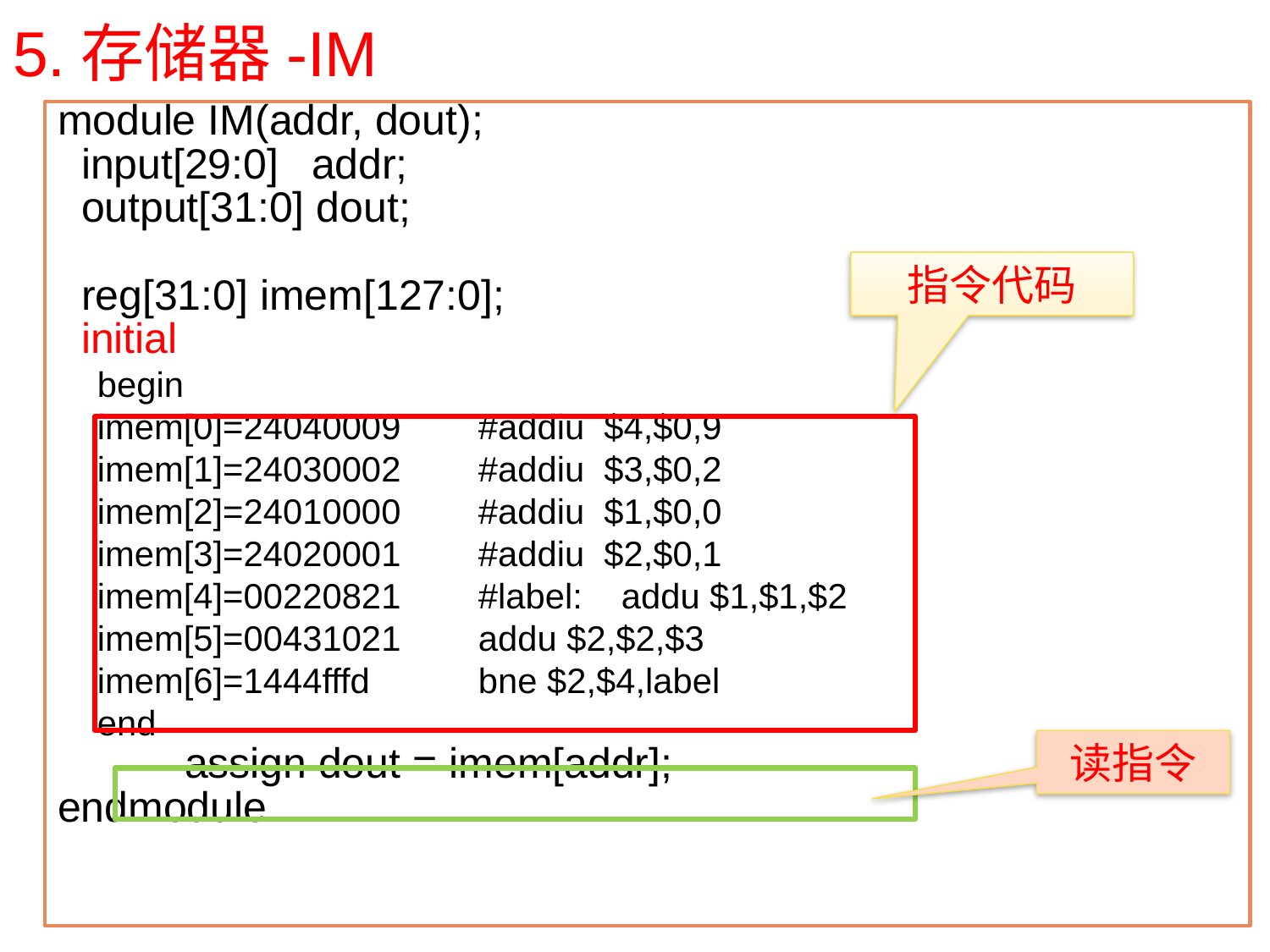

# 5.存储器-IM
module IM(addr, dout);
  input[29:0]	addr;
  output[31:0] dout;

  reg[31:0] imem[127:0];
  initial
begin
imem[0]=24040009	#addiu  $4,$0,9
imem[1]=24030002	#addiu  $3,$0,2
imem[2]=24010000	#addiu  $1,$0,0
imem[3]=24020001	#addiu  $2,$0,1
imem[4]=00220821	#label:    addu $1,$1,$2
imem[5]=00431021	addu $2,$2,$3
imem[6]=1444fffd	bne $2,$4,label
end
	assign dout = imem[addr];
endmodule
指令代码

读指令